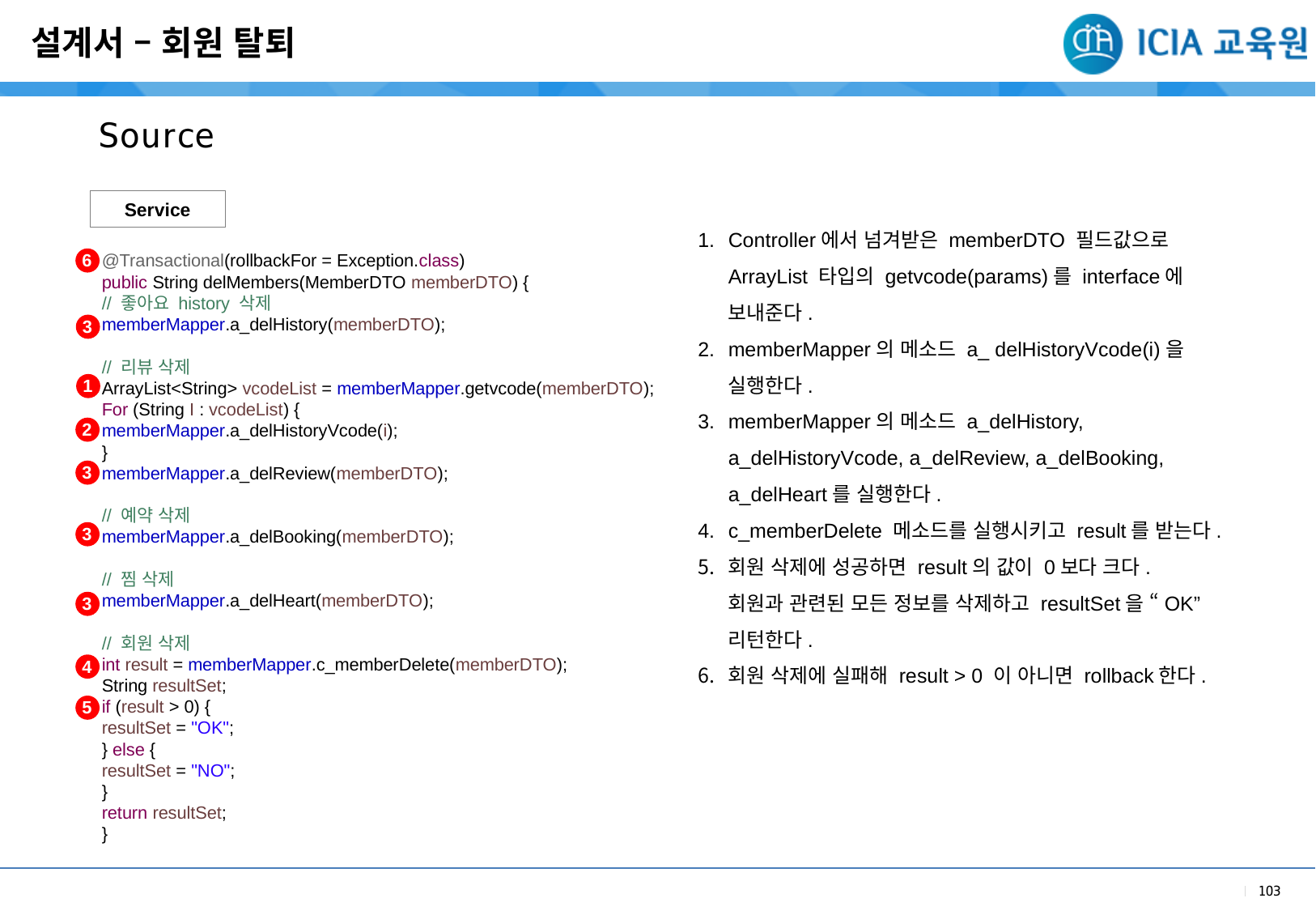

설계서 – 회원 탈퇴
Source
Service
Controller에서 넘겨받은 memberDTO 필드값으로 ArrayList 타입의 getvcode(params)를 interface에 보내준다.
memberMapper의 메소드 a_ delHistoryVcode(i)을 실행한다.
memberMapper의 메소드 a_delHistory, a_delHistoryVcode, a_delReview, a_delBooking, a_delHeart를 실행한다.
c_memberDelete 메소드를 실행시키고 result를 받는다.
회원 삭제에 성공하면 result의 값이 0보다 크다. 회원과 관련된 모든 정보를 삭제하고 resultSet을 “OK” 리턴한다.
회원 삭제에 실패해 result > 0 이 아니면 rollback한다.
6

@Transactional(rollbackFor = Exception.class)
public String delMembers(MemberDTO memberDTO) {
// 좋아요 history 삭제
memberMapper.a_delHistory(memberDTO);

// 리뷰 삭제
ArrayList<String> vcodeList = memberMapper.getvcode(memberDTO);
For (String I : vcodeList) {
memberMapper.a_delHistoryVcode(i);
}
memberMapper.a_delReview(memberDTO);

// 예약 삭제
memberMapper.a_delBooking(memberDTO);

// 찜 삭제
memberMapper.a_delHeart(memberDTO);

// 회원 삭제
int result = memberMapper.c_memberDelete(memberDTO);
String resultSet;
if (result > 0) {
resultSet = "OK";
} else {
resultSet = "NO";
}
return resultSet;
}
3

1

2

3

3

3

4

5